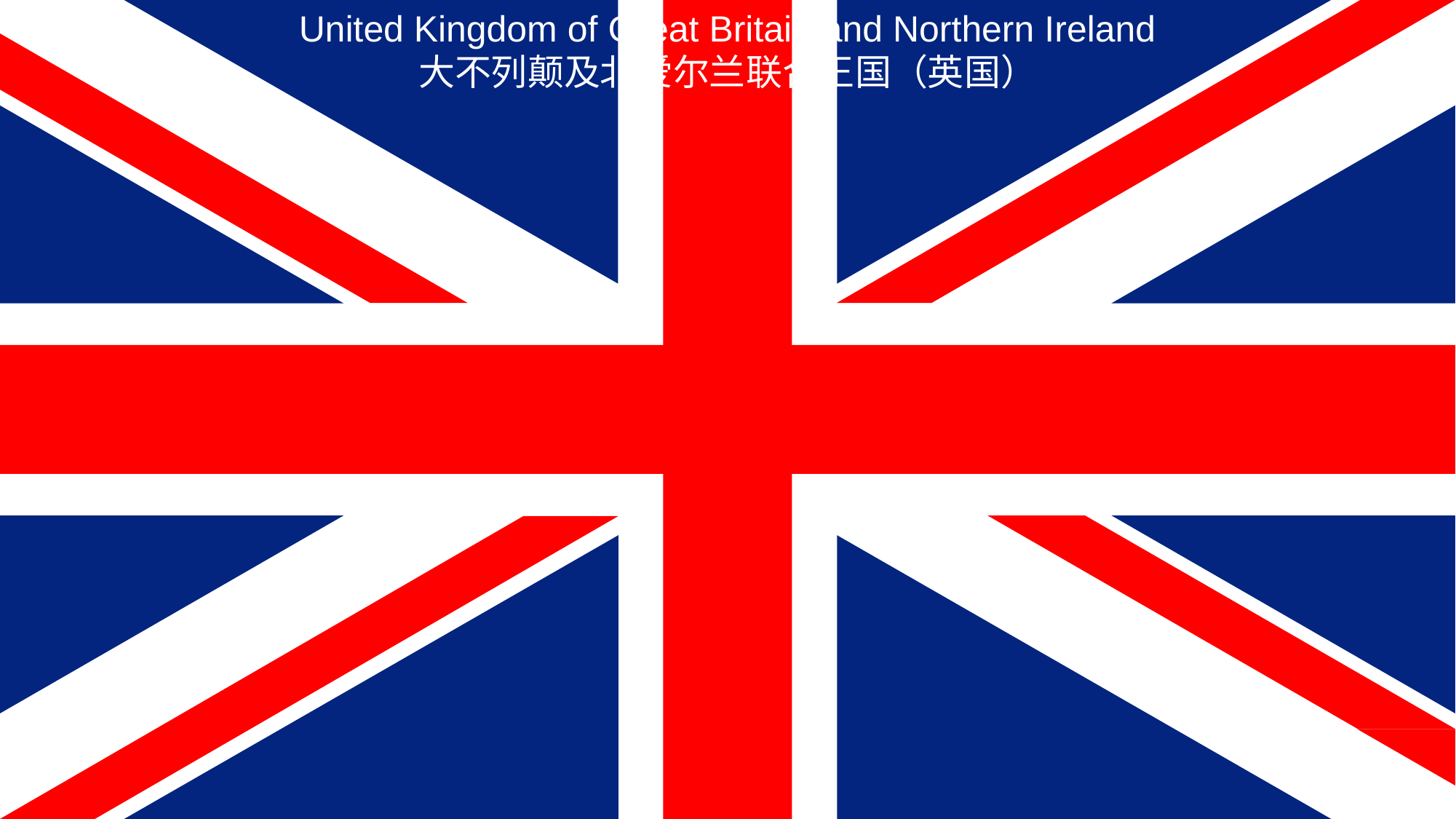

United Kingdom of Great Britain and Northern Ireland
大不列颠及北爱尔兰联合王国（英国）